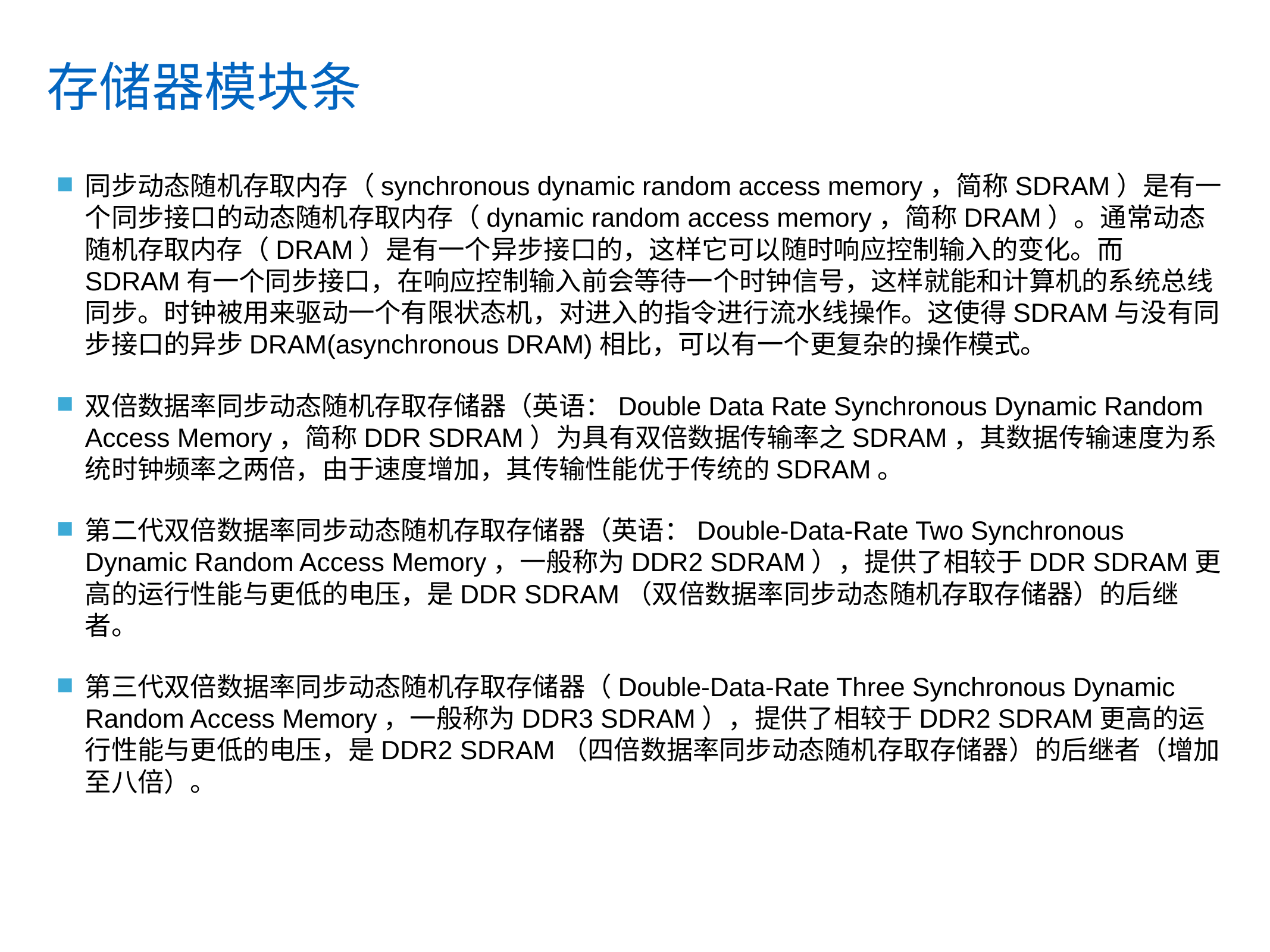

# 存储器模块条
同步动态随机存取内存（synchronous dynamic random access memory，简称SDRAM）是有一个同步接口的动态随机存取内存（dynamic random access memory，简称DRAM）。通常动态随机存取内存（DRAM）是有一个异步接口的，这样它可以随时响应控制输入的变化。而SDRAM有一个同步接口，在响应控制输入前会等待一个时钟信号，这样就能和计算机的系统总线同步。时钟被用来驱动一个有限状态机，对进入的指令进行流水线操作。这使得SDRAM与没有同步接口的异步DRAM(asynchronous DRAM)相比，可以有一个更复杂的操作模式。
双倍数据率同步动态随机存取存储器（英语：Double Data Rate Synchronous Dynamic Random Access Memory，简称DDR SDRAM）为具有双倍数据传输率之SDRAM，其数据传输速度为系统时钟频率之两倍，由于速度增加，其传输性能优于传统的SDRAM。
第二代双倍数据率同步动态随机存取存储器（英语：Double-Data-Rate Two Synchronous Dynamic Random Access Memory，一般称为DDR2 SDRAM），提供了相较于DDR SDRAM更高的运行性能与更低的电压，是DDR SDRAM（双倍数据率同步动态随机存取存储器）的后继者。
第三代双倍数据率同步动态随机存取存储器（Double-Data-Rate Three Synchronous Dynamic Random Access Memory，一般称为DDR3 SDRAM），提供了相较于DDR2 SDRAM更高的运行性能与更低的电压，是DDR2 SDRAM（四倍数据率同步动态随机存取存储器）的后继者（增加至八倍）。
26